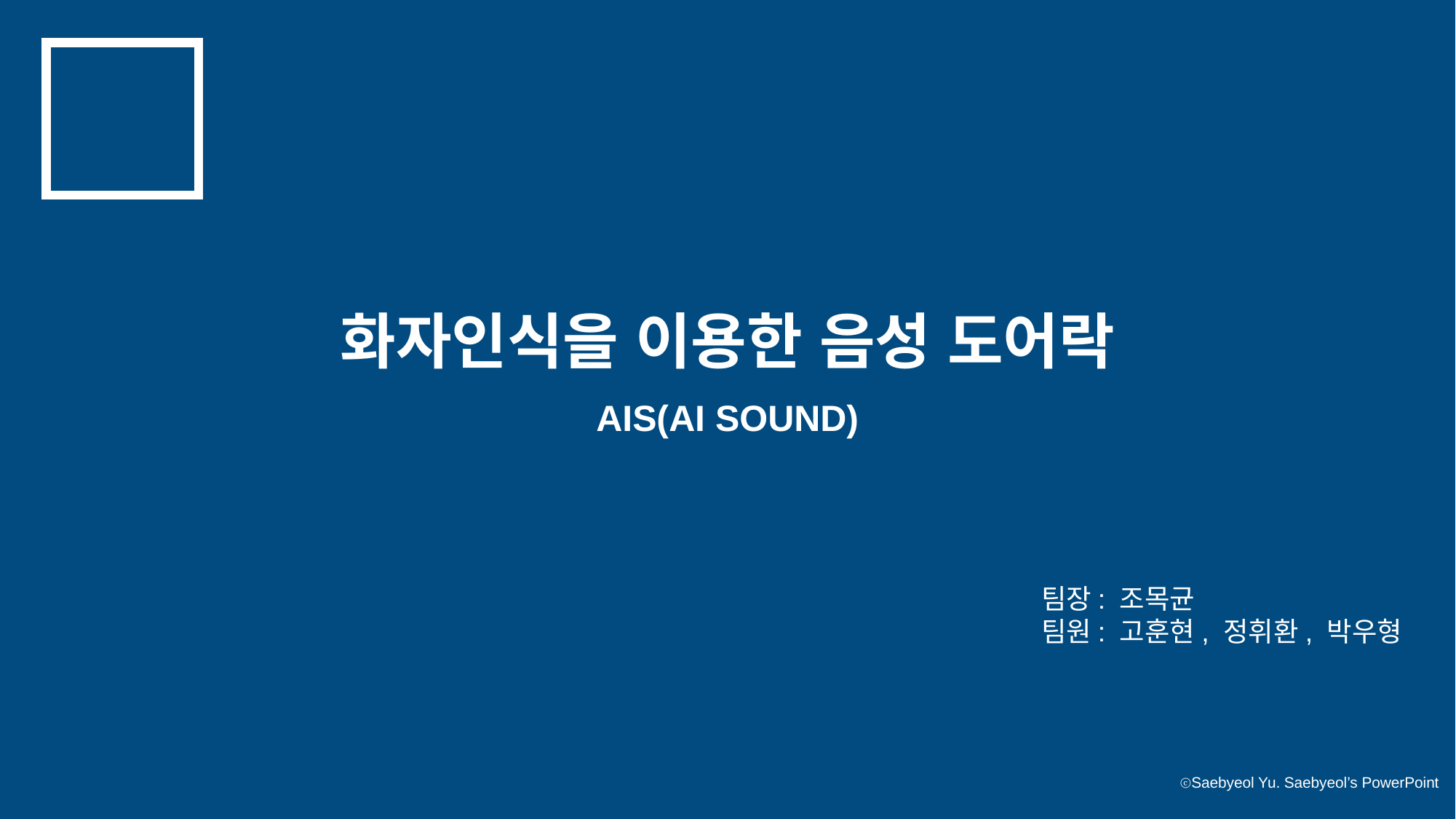

화자인식을 이용한 음성 도어락
AIS(AI SOUND)
팀장: 조목균
팀원: 고훈현, 정휘환, 박우형